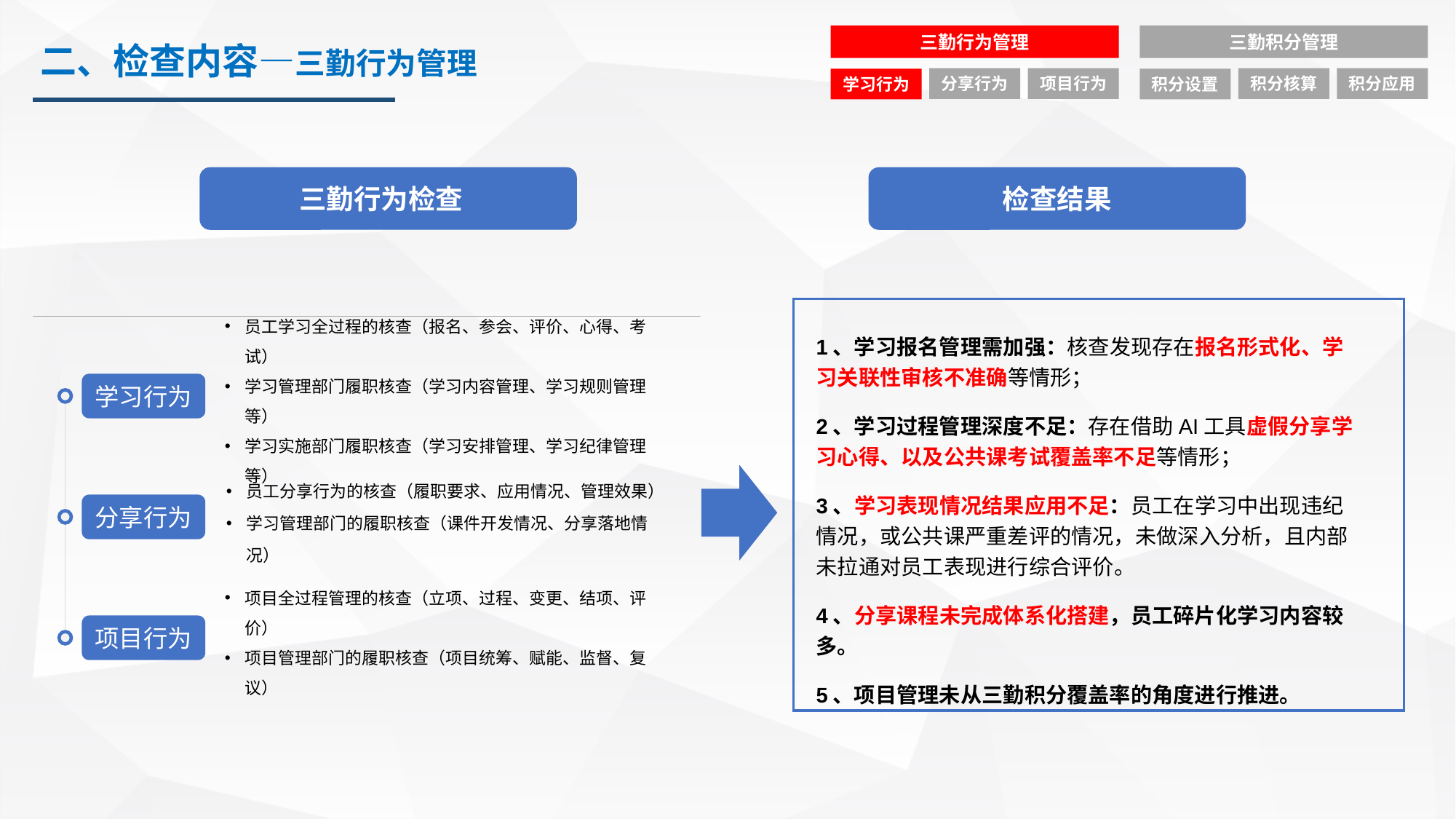

三勤行为管理
三勤积分管理
二、检查内容—三勤行为管理
分享行为
项目行为
积分核算
积分应用
学习行为
积分设置

三勤行为检查
检查结果

1、学习报名管理需加强：核查发现存在报名形式化、学习关联性审核不准确等情形；
2、学习过程管理深度不足：存在借助AI工具虚假分享学习心得、以及公共课考试覆盖率不足等情形；
3、学习表现情况结果应用不足：员工在学习中出现违纪情况，或公共课严重差评的情况，未做深入分析，且内部未拉通对员工表现进行综合评价。
4、分享课程未完成体系化搭建，员工碎片化学习内容较多。
5、项目管理未从三勤积分覆盖率的角度进行推进。

员工学习全过程的核查（报名、参会、评价、心得、考试）
学习管理部门履职核查（学习内容管理、学习规则管理等）
学习实施部门履职核查（学习安排管理、学习纪律管理等）
学习行为

员工分享行为的核查（履职要求、应用情况、管理效果）
学习管理部门的履职核查（课件开发情况、分享落地情况）
分享行为

项目全过程管理的核查（立项、过程、变更、结项、评价）
项目管理部门的履职核查（项目统筹、赋能、监督、复议）
项目行为